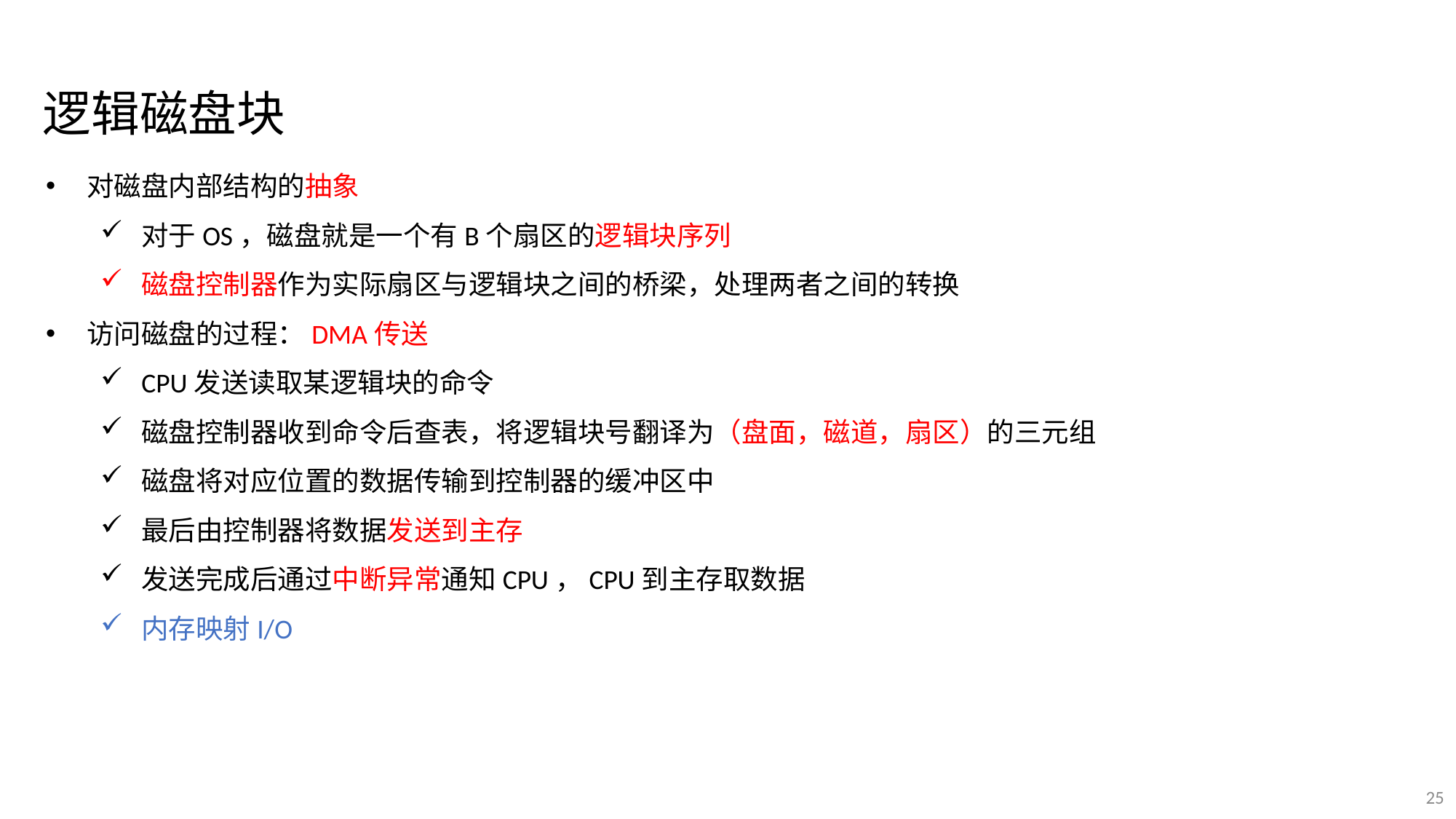

逻辑磁盘块
对磁盘内部结构的抽象
对于OS，磁盘就是一个有B个扇区的逻辑块序列
磁盘控制器作为实际扇区与逻辑块之间的桥梁，处理两者之间的转换
访问磁盘的过程：DMA传送
CPU发送读取某逻辑块的命令
磁盘控制器收到命令后查表，将逻辑块号翻译为（盘面，磁道，扇区）的三元组
磁盘将对应位置的数据传输到控制器的缓冲区中
最后由控制器将数据发送到主存
发送完成后通过中断异常通知CPU，CPU到主存取数据
内存映射I/O
25